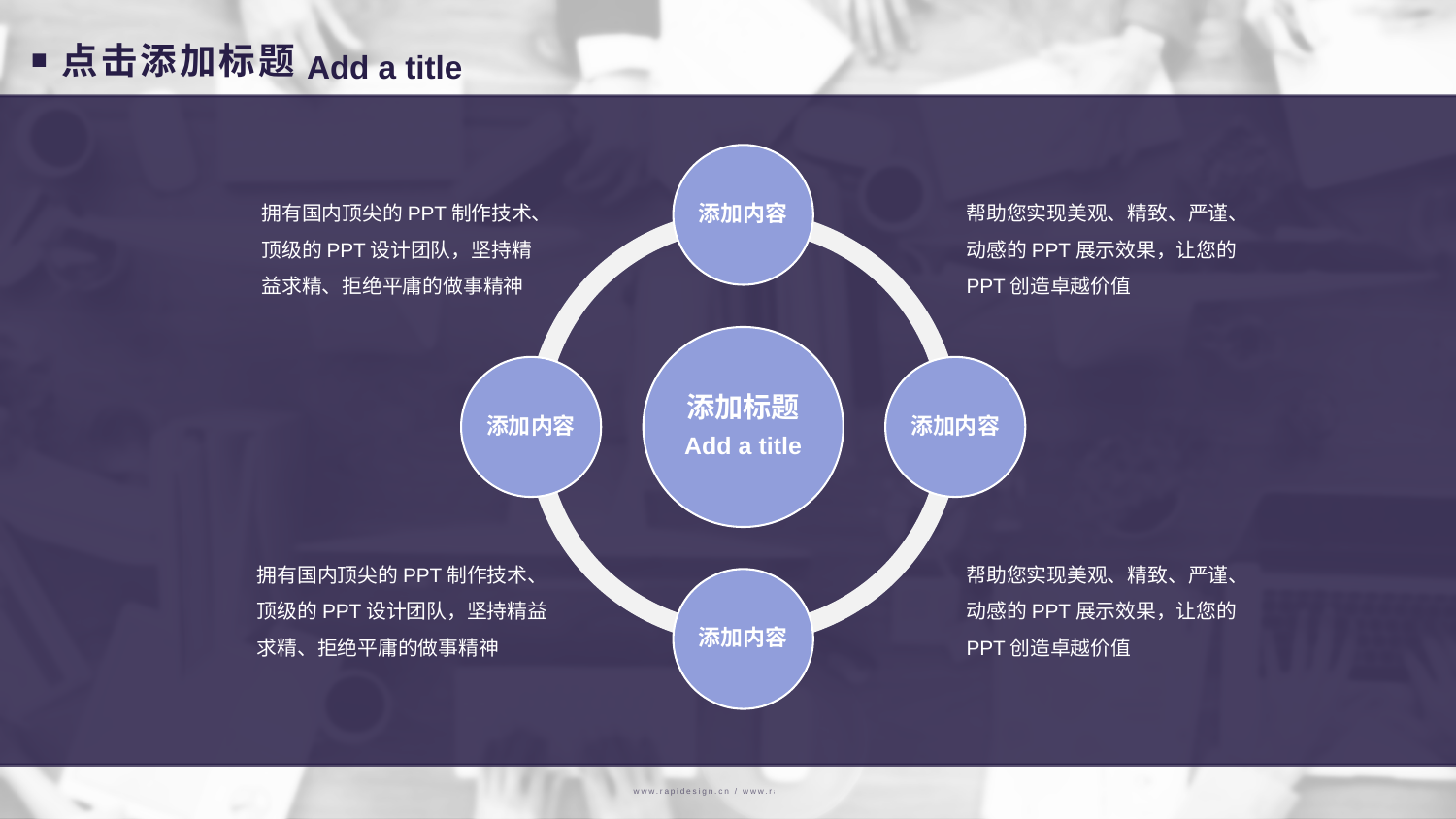

点击添加标题
Add a title

添加标题
Add a title
添加内容
添加内容
添加内容
添加内容
拥有国内顶尖的PPT制作技术、顶级的PPT设计团队，坚持精益求精、拒绝平庸的做事精神
帮助您实现美观、精致、严谨、动感的PPT展示效果，让您的PPT创造卓越价值
拥有国内顶尖的PPT制作技术、顶级的PPT设计团队，坚持精益求精、拒绝平庸的做事精神
帮助您实现美观、精致、严谨、动感的PPT展示效果，让您的PPT创造卓越价值
www.rapidesign.cn / www.rapidppt.com